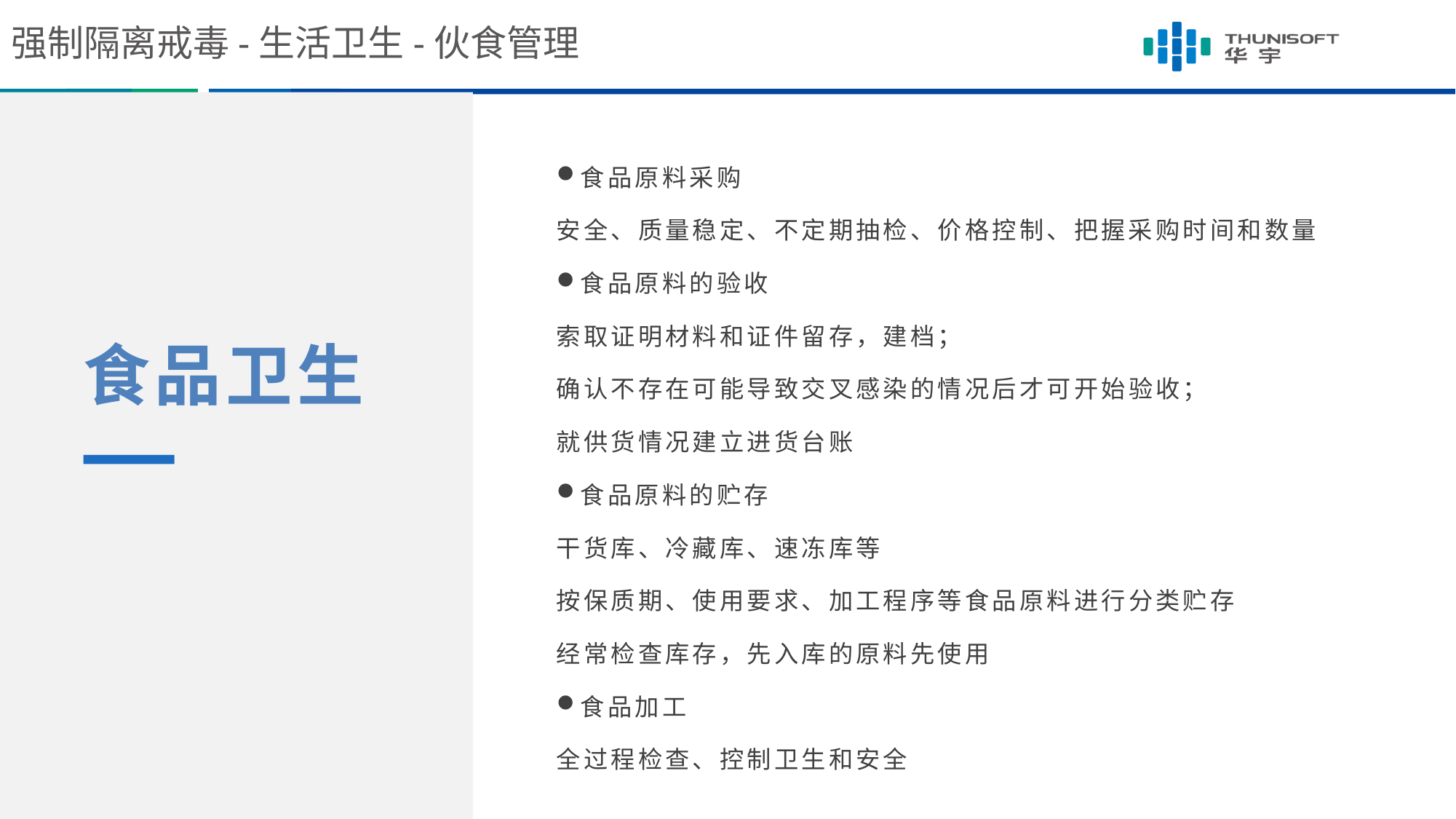

强制隔离戒毒-生活卫生-伙食管理

食品卫生
食品原料采购
安全、质量稳定、不定期抽检、价格控制、把握采购时间和数量
食品原料的验收
索取证明材料和证件留存，建档；
确认不存在可能导致交叉感染的情况后才可开始验收；
就供货情况建立进货台账
食品原料的贮存
干货库、冷藏库、速冻库等
按保质期、使用要求、加工程序等食品原料进行分类贮存
经常检查库存，先入库的原料先使用
食品加工
全过程检查、控制卫生和安全

70